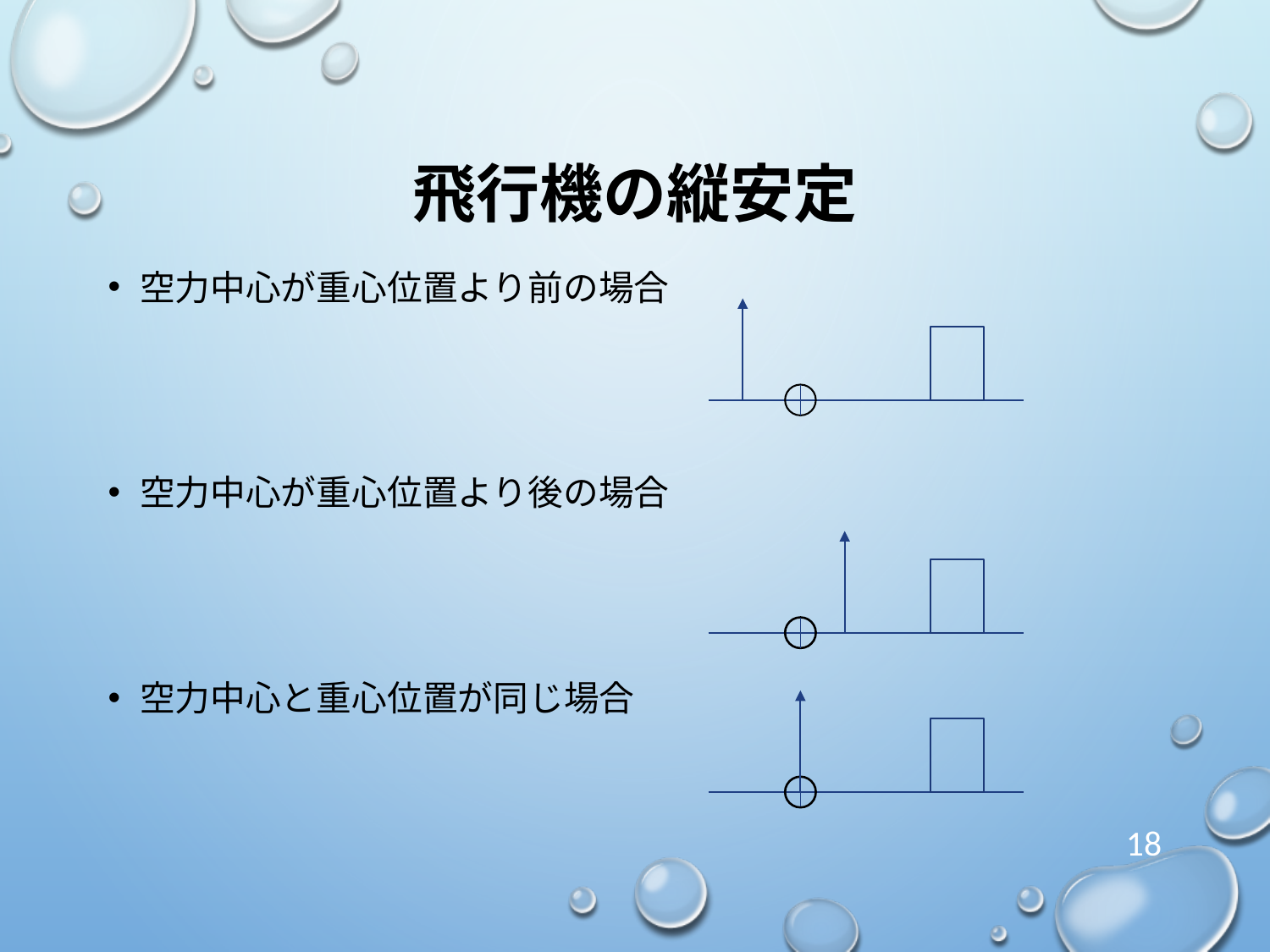

# 飛行機の縦安定
空力中心が重心位置より前の場合

空力中心が重心位置より後の場合

空力中心と重心位置が同じ場合

18